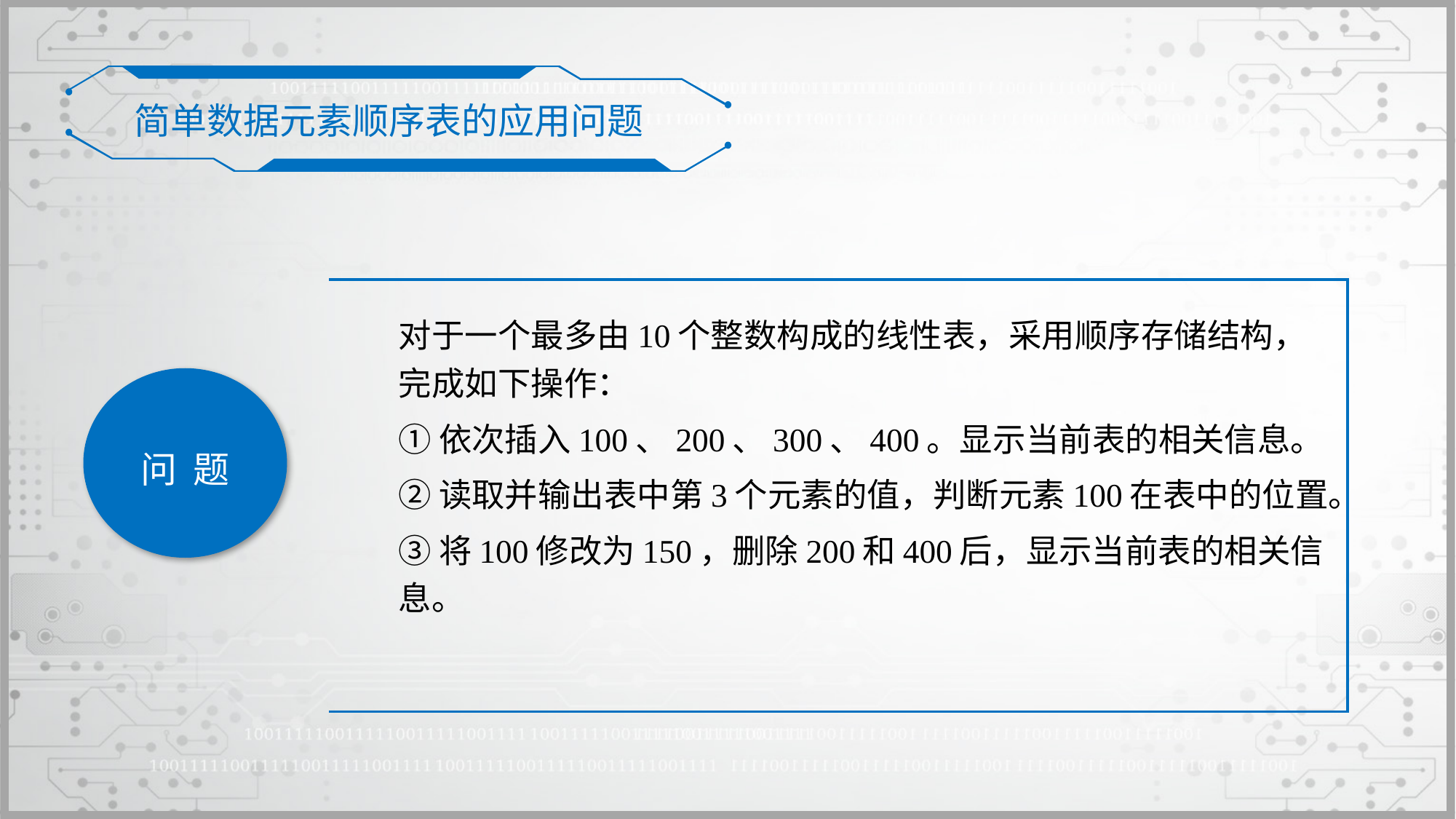

简单数据元素顺序表的应用问题

对于一个最多由10个整数构成的线性表，采用顺序存储结构，完成如下操作：
①依次插入100、200、300、400。显示当前表的相关信息。
②读取并输出表中第3个元素的值，判断元素100在表中的位置。
③将100修改为150，删除200和400后，显示当前表的相关信息。

问  题